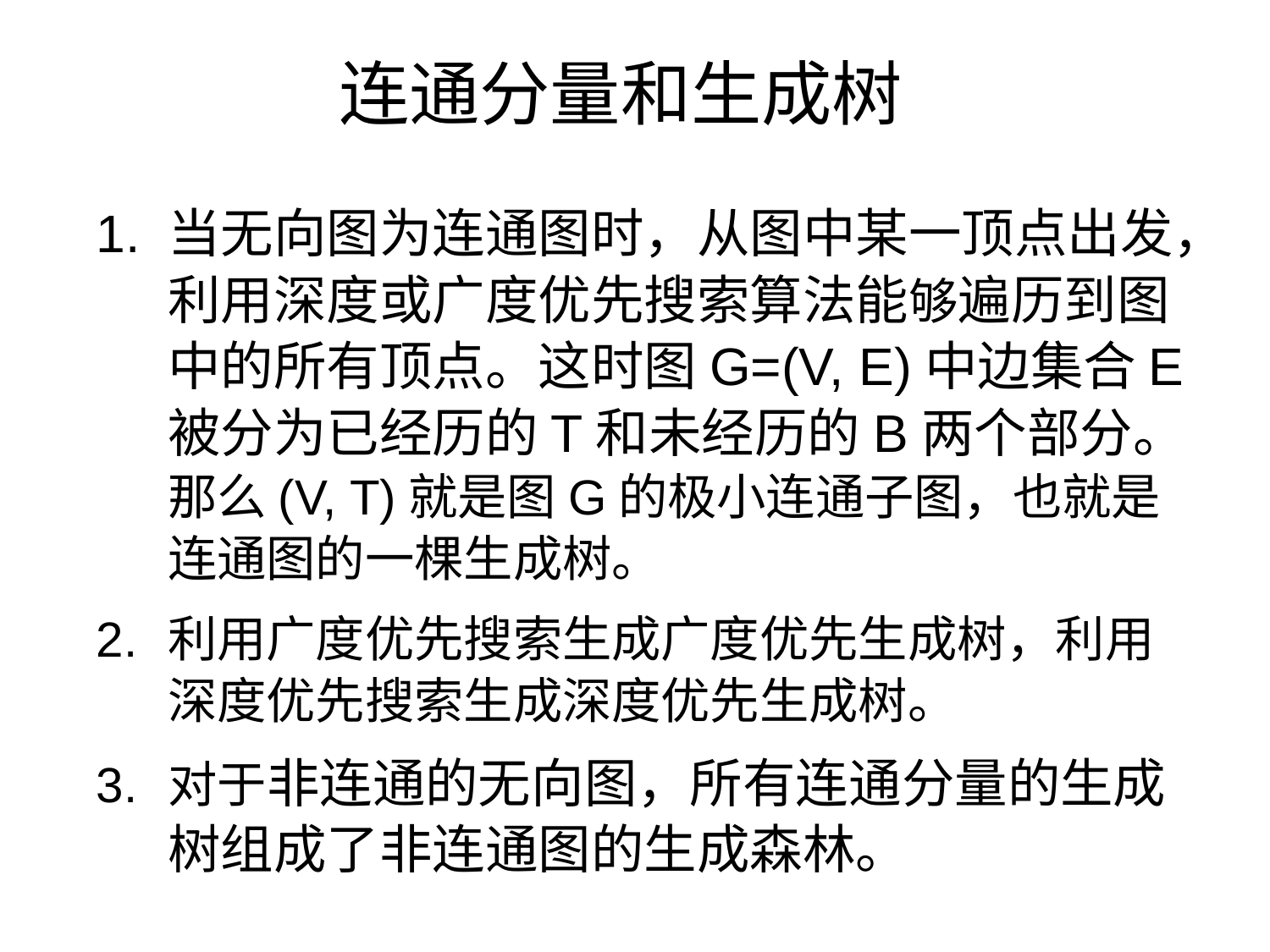

连通分量和生成树
当无向图为连通图时，从图中某一顶点出发，利用深度或广度优先搜索算法能够遍历到图中的所有顶点。这时图G=(V, E)中边集合E被分为已经历的T和未经历的B两个部分。那么(V, T)就是图G的极小连通子图，也就是连通图的一棵生成树。
利用广度优先搜索生成广度优先生成树，利用深度优先搜索生成深度优先生成树。
对于非连通的无向图，所有连通分量的生成树组成了非连通图的生成森林。